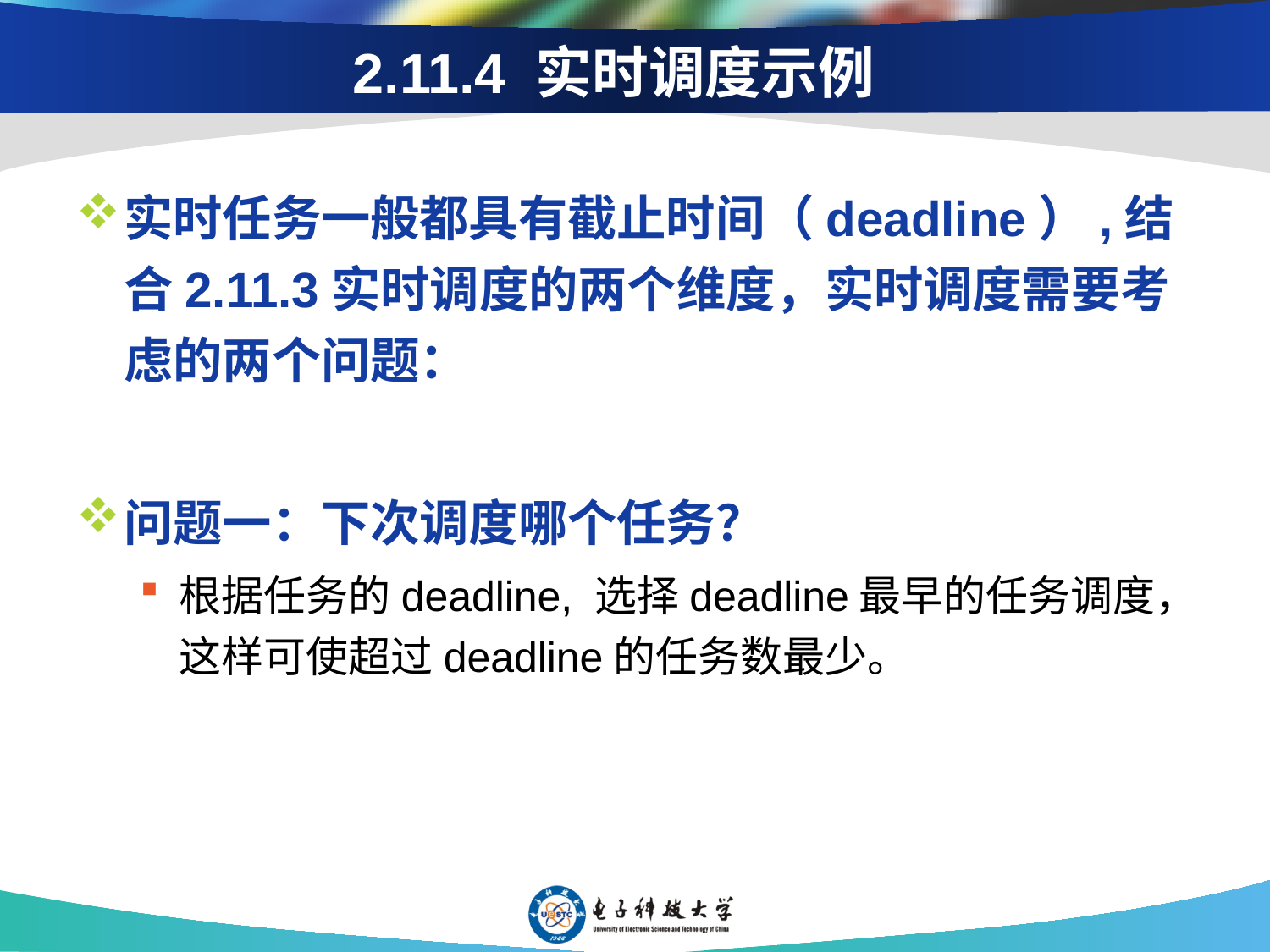

# 2.11.4 实时调度示例
实时任务一般都具有截止时间（deadline）,结合2.11.3实时调度的两个维度，实时调度需要考虑的两个问题：

问题一：下次调度哪个任务？
根据任务的deadline, 选择deadline最早的任务调度，这样可使超过deadline的任务数最少。